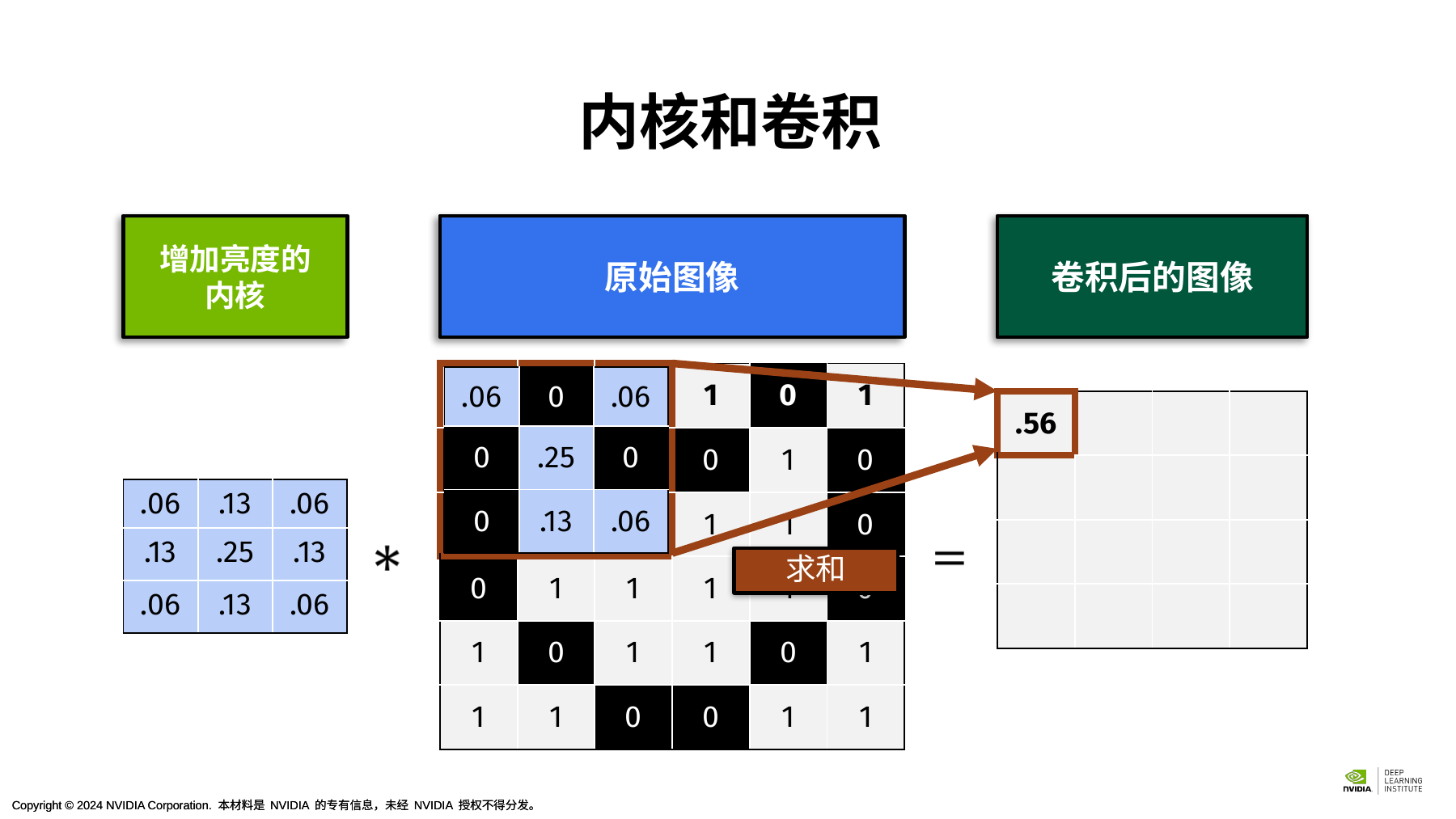

# 内核和卷积
增加亮度的
内核
原始图像
卷积后的图像
| 1 | 0 | 1 | 1 | 0 | 1 |
| --- | --- | --- | --- | --- | --- |
| 0 | 1 | 0 | 0 | 1 | 0 |
| 0 | 1 | 1 | 1 | 1 | 0 |
| 0 | 1 | 1 | 1 | 1 | 0 |
| 1 | 0 | 1 | 1 | 0 | 1 |
| 1 | 1 | 0 | 0 | 1 | 1 |
| .06 | 0 | .06 |
| --- | --- | --- |
| 0 | .25 | 0 |
| 0 | .13 | .06 |
| .56 |  |  |  |
| --- | --- | --- | --- |
|  |  |  |  |
|  |  |  |  |
|  |  |  |  |
| .06 | .13 | .06 |
| --- | --- | --- |
| .13 | .25 | .13 |
| .06 | .13 | .06 |

求和